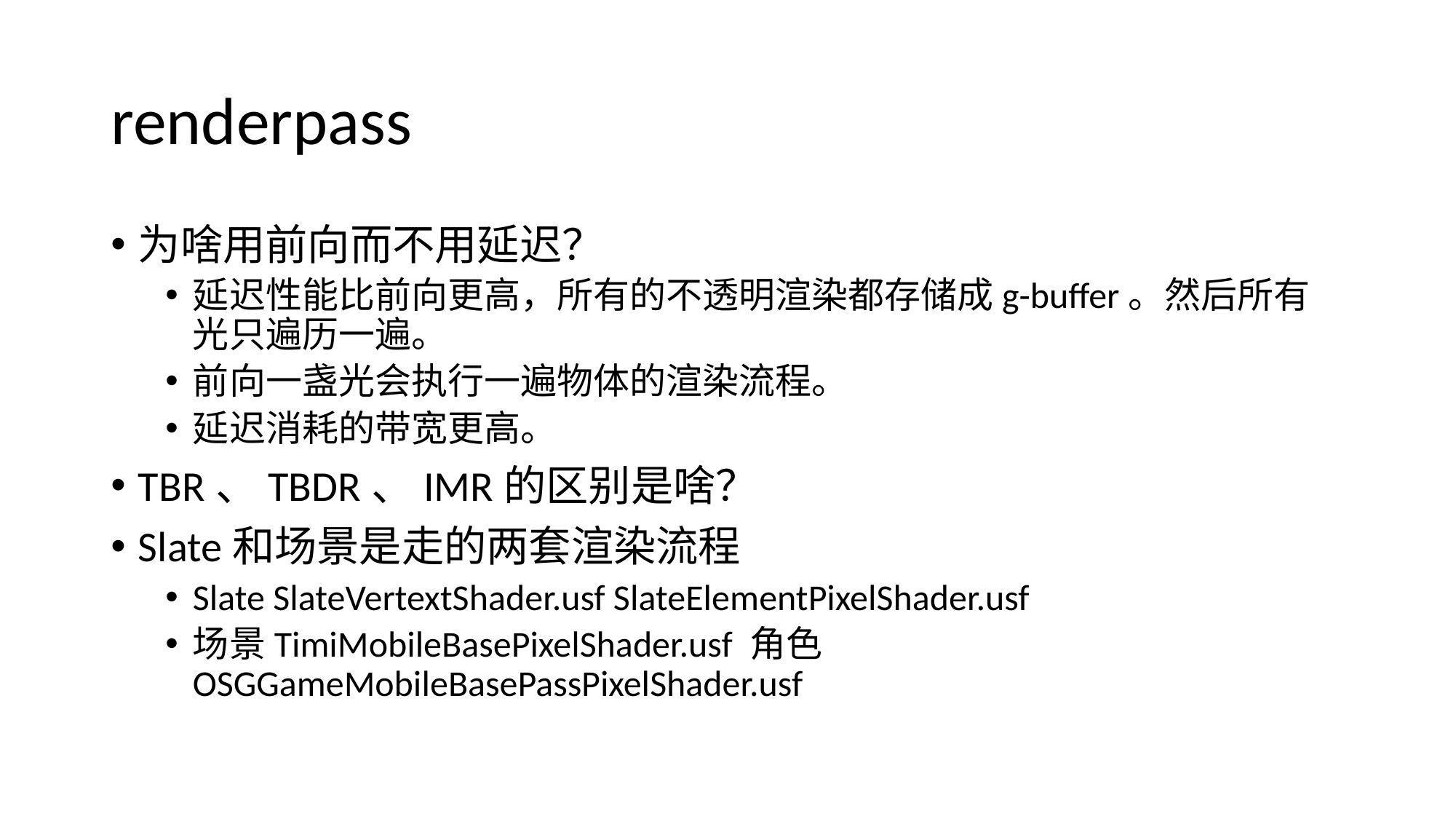

# renderpass
为啥用前向而不用延迟？
延迟性能比前向更高，所有的不透明渲染都存储成g-buffer。然后所有光只遍历一遍。
前向一盏光会执行一遍物体的渲染流程。
延迟消耗的带宽更高。
TBR、TBDR、IMR的区别是啥？
Slate和场景是走的两套渲染流程
Slate SlateVertextShader.usf SlateElementPixelShader.usf
场景TimiMobileBasePixelShader.usf 角色OSGGameMobileBasePassPixelShader.usf